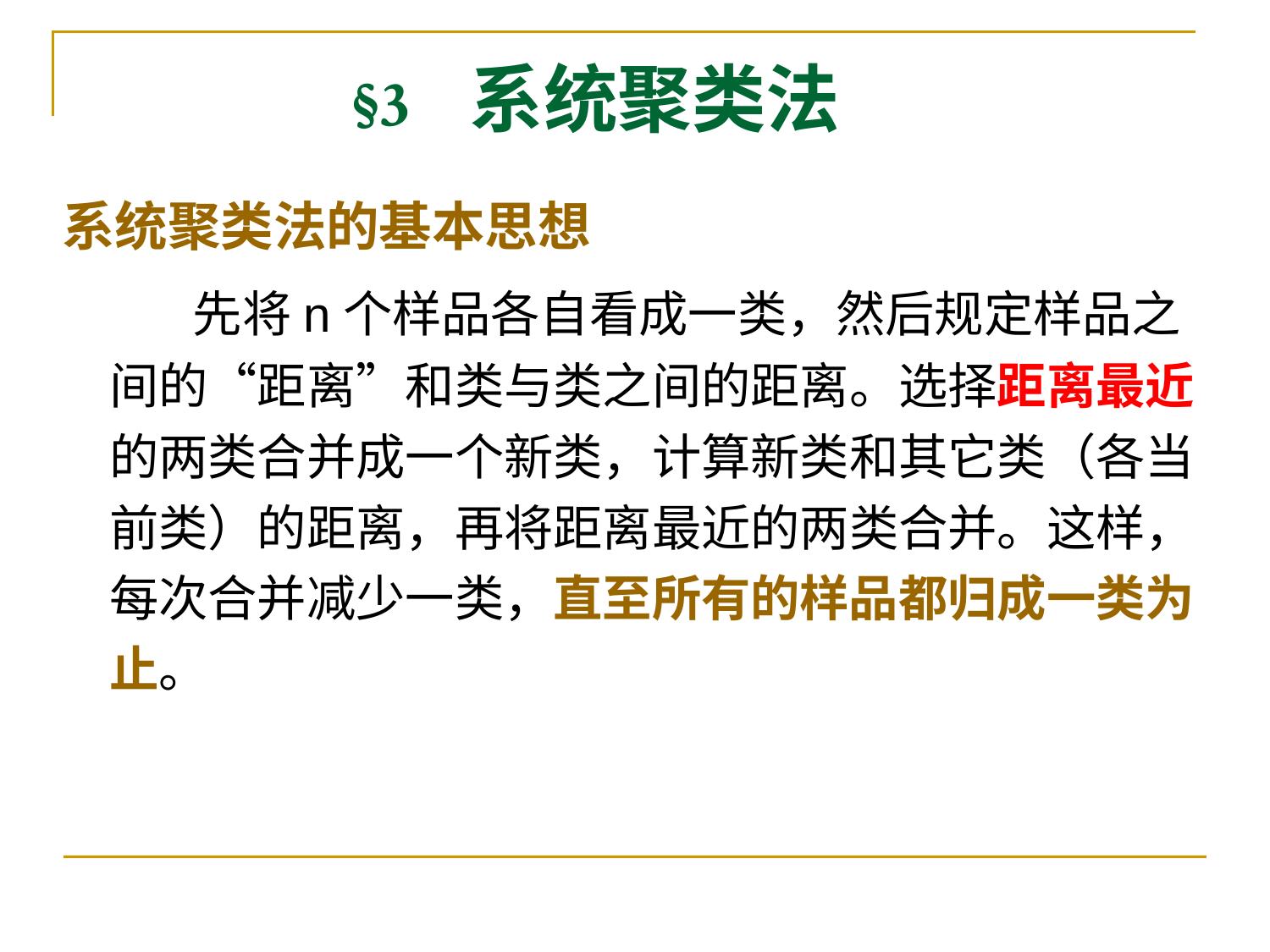

# §3   系统聚类法
系统聚类法的基本思想
          先将n个样品各自看成一类，然后规定样品之间的“距离”和类与类之间的距离。选择距离最近的两类合并成一个新类，计算新类和其它类（各当前类）的距离，再将距离最近的两类合并。这样，每次合并减少一类，直至所有的样品都归成一类为止。